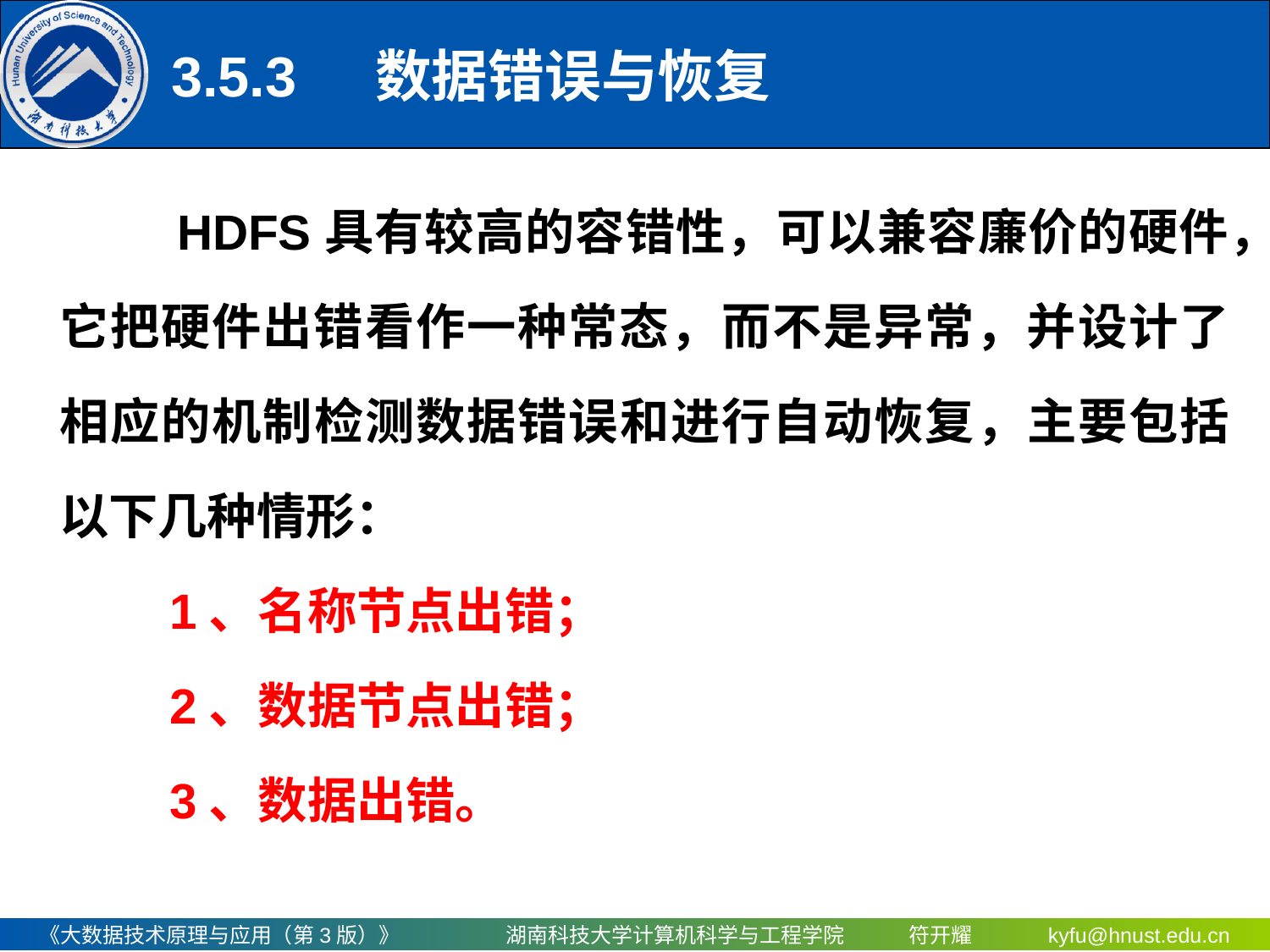

# 3.5.3	 数据错误与恢复
        HDFS具有较高的容错性，可以兼容廉价的硬件，它把硬件出错看作一种常态，而不是异常，并设计了相应的机制检测数据错误和进行自动恢复，主要包括以下几种情形：
        1、名称节点出错；
        2、数据节点出错；
        3、数据出错。